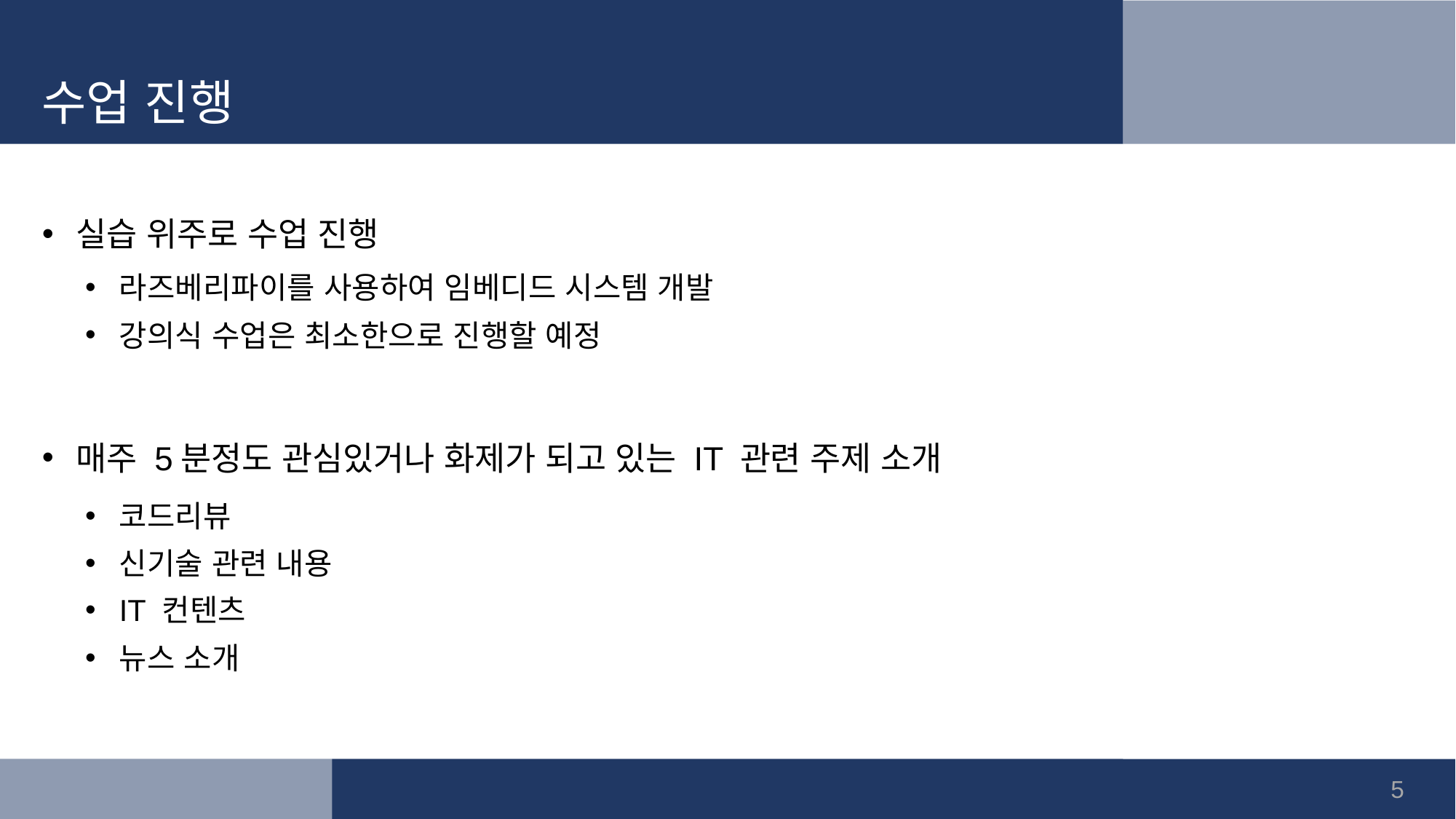

수업 진행
실습 위주로 수업 진행
라즈베리파이를 사용하여 임베디드 시스템 개발
강의식 수업은 최소한으로 진행할 예정
매주 5분정도 관심있거나 화제가 되고 있는 IT 관련 주제 소개
코드리뷰
신기술 관련 내용
IT 컨텐츠
뉴스 소개

5